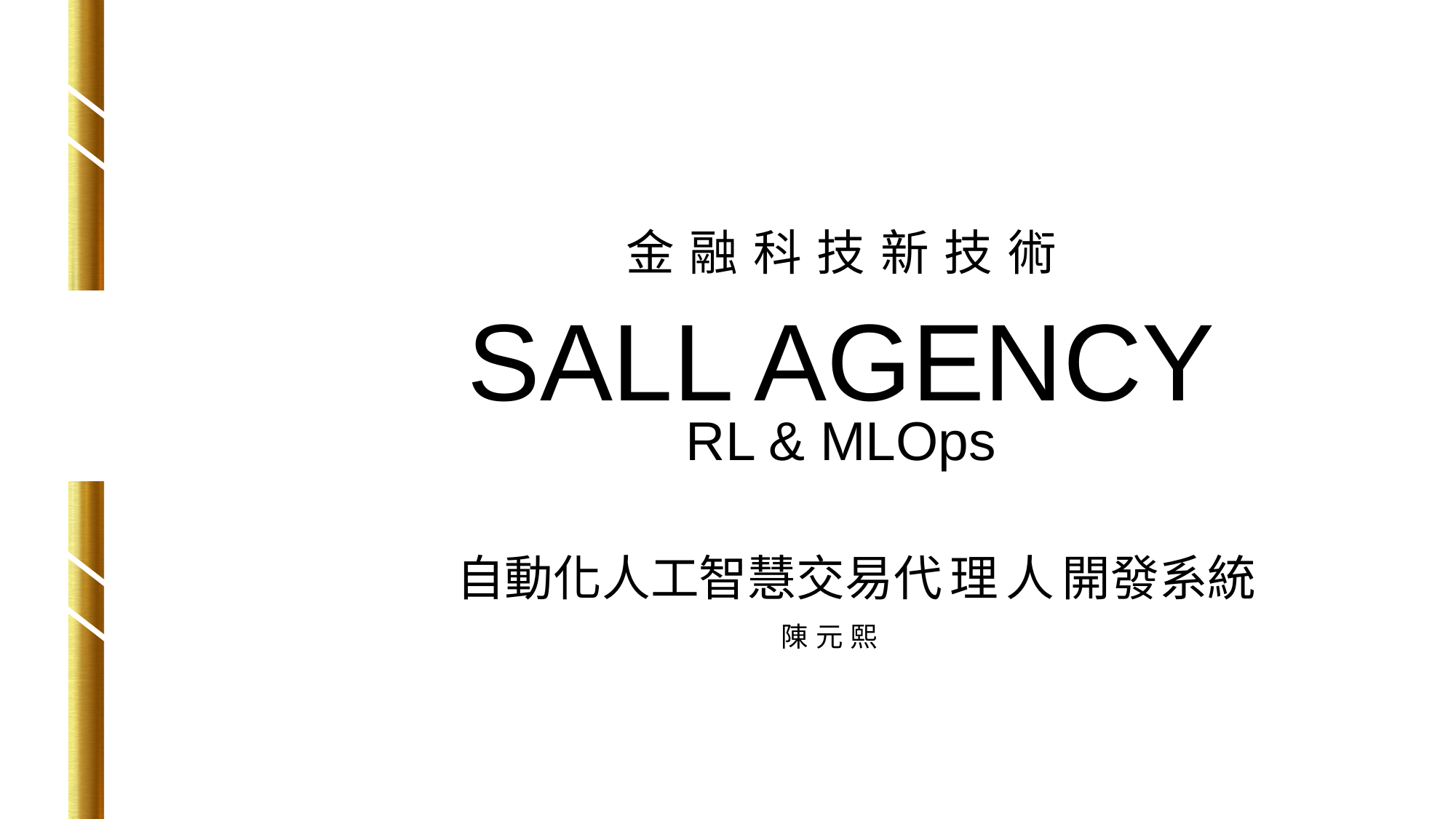

金融科技新技術

# SALL AGENCY
RL & MLOps
自動化人工智慧交易代理人開發系統

陳元熙